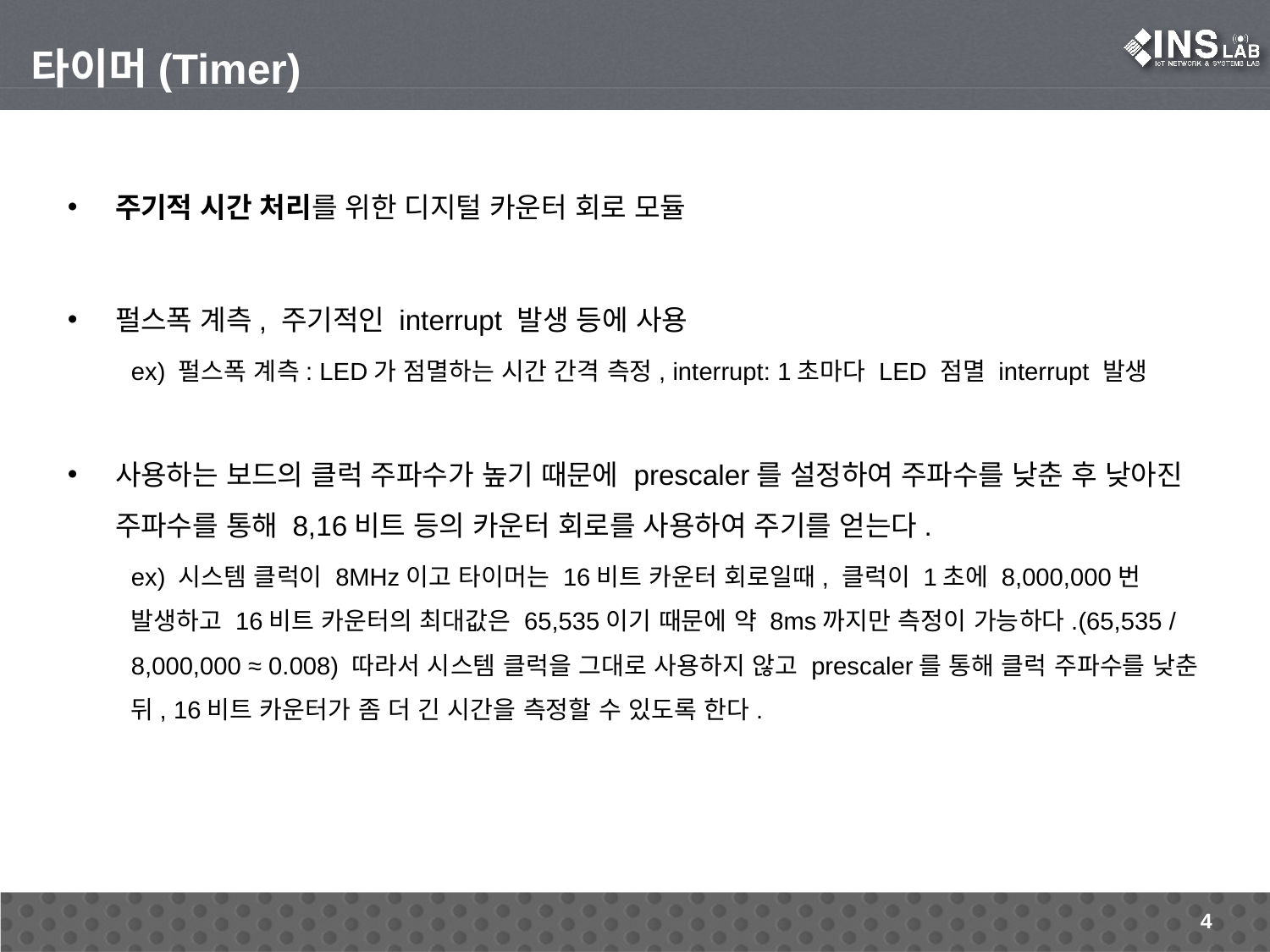

타이머(Timer)
주기적 시간 처리를 위한 디지털 카운터 회로 모듈

펄스폭 계측, 주기적인 interrupt 발생 등에 사용
ex) 펄스폭 계측: LED가 점멸하는 시간 간격 측정, interrupt: 1초마다 LED 점멸 interrupt 발생

사용하는 보드의 클럭 주파수가 높기 때문에 prescaler를 설정하여 주파수를 낮춘 후 낮아진 주파수를 통해 8,16비트 등의 카운터 회로를 사용하여 주기를 얻는다.
ex) 시스템 클럭이 8MHz이고 타이머는 16비트 카운터 회로일때, 클럭이 1초에 8,000,000번 발생하고 16비트 카운터의 최대값은 65,535이기 때문에 약 8ms까지만 측정이 가능하다.(65,535 / 8,000,000 ≈ 0.008) 따라서 시스템 클럭을 그대로 사용하지 않고 prescaler를 통해 클럭 주파수를 낮춘 뒤, 16비트 카운터가 좀 더 긴 시간을 측정할 수 있도록 한다.

4